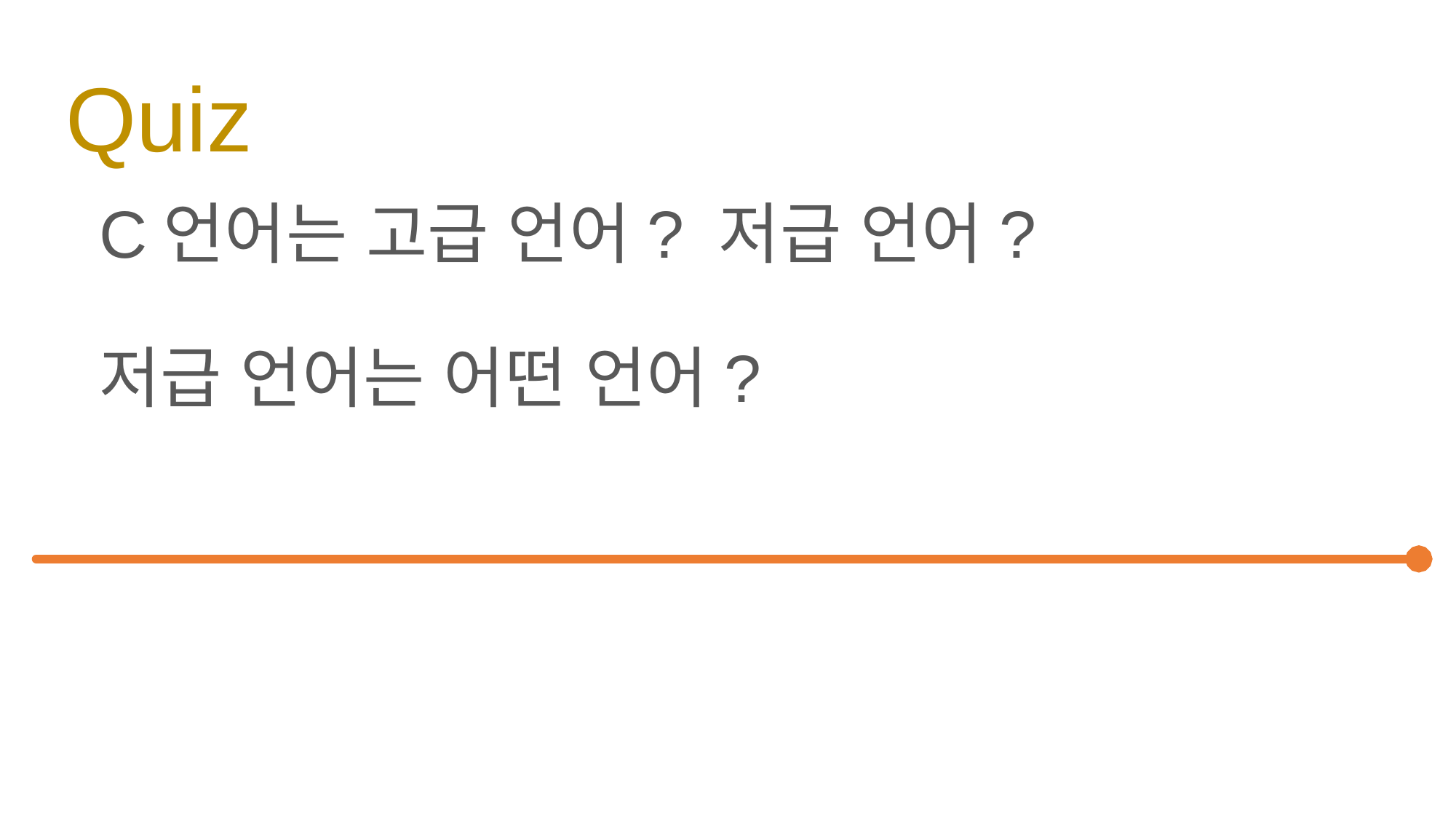

# Quiz
C언어는 고급 언어? 저급 언어?

저급 언어는 어떤 언어?